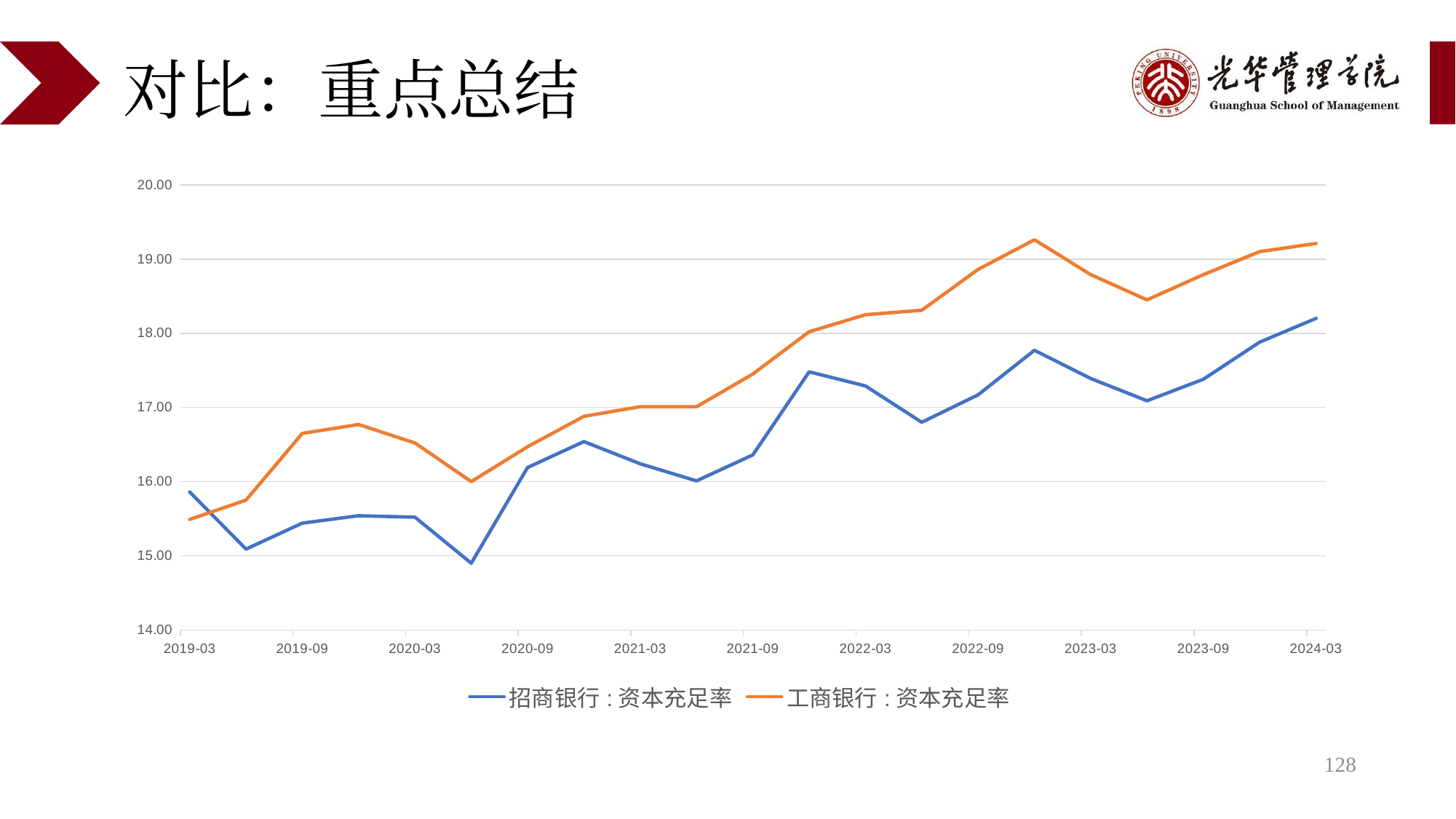

# 对比：重点总结

### Chart

| Category | 招商银行:资本充足率 | 工商银行:资本充足率 |
|---|---|---|
| 45382 | 18.2 | 19.21 |
| 45291 | 17.88 | 19.1 |
| 45199 | 17.38 | 18.79 |
| 45107 | 17.09 | 18.45 |
| 45016 | 17.39 | 18.79 |
| 44926 | 17.77 | 19.26 |
| 44834 | 17.17 | 18.86 |
| 44742 | 16.8 | 18.31 |
| 44651 | 17.29 | 18.25 |
| 44561 | 17.48 | 18.02 |
| 44469 | 16.36 | 17.45 |
| 44377 | 16.01 | 17.01 |
| 44286 | 16.24 | 17.01 |
| 44196 | 16.54 | 16.88 |
| 44104 | 16.19 | 16.47 |
| 44012 | 14.9 | 16.0 |
| 43921 | 15.52 | 16.52 |
| 43830 | 15.54 | 16.77 |
| 43738 | 15.44 | 16.65 |
| 43646 | 15.09 | 15.75 |
| 43555 | 15.86 | 15.49 |
128